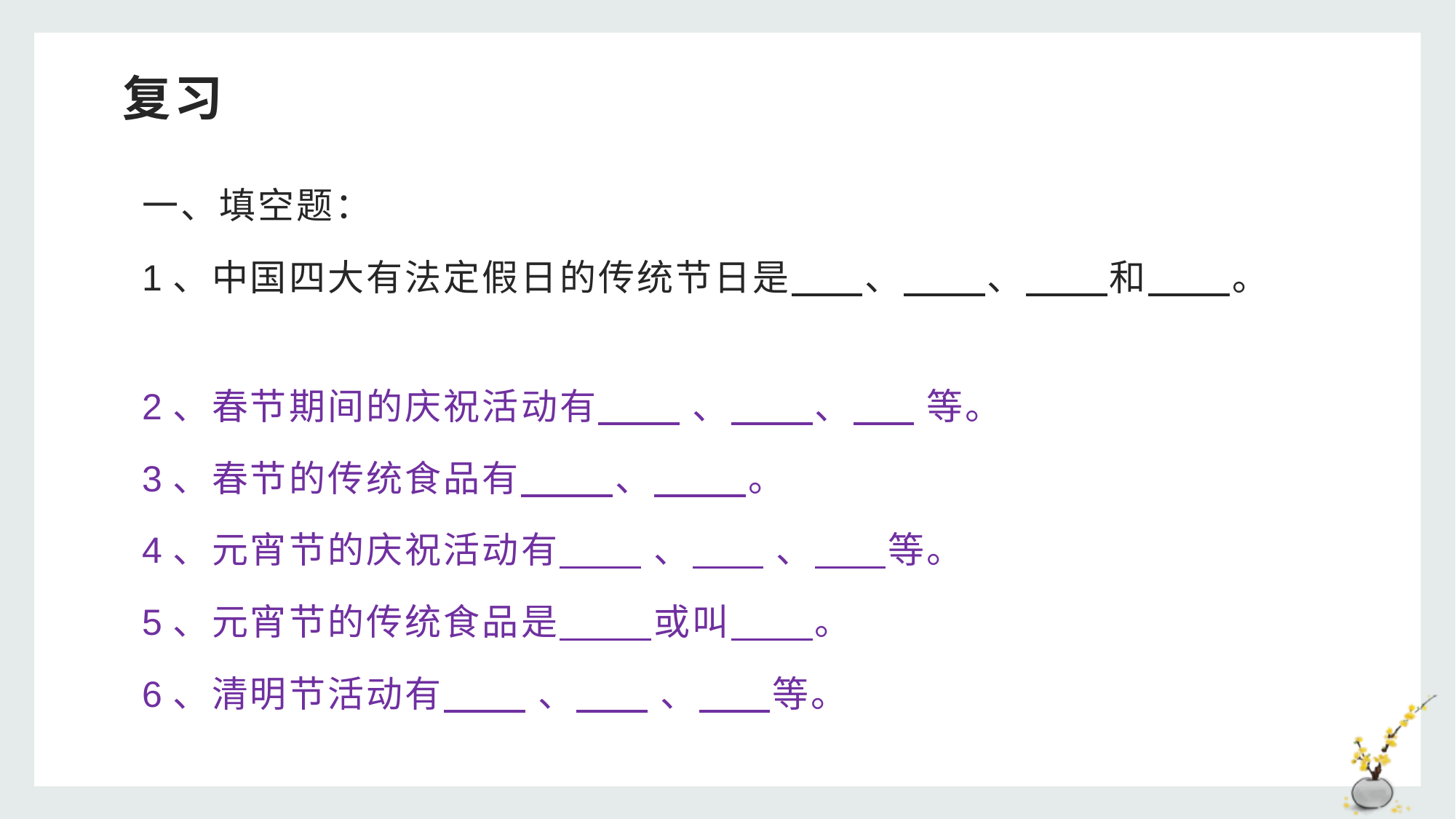

# 复习
一、填空题：
1、中国四大有法定假日的传统节日是       、        、        和        。
2、春节期间的庆祝活动有         、        、       等。
3、春节的传统食品有         、         。
4、元宵节的庆祝活动有         、        、       等。
5、元宵节的传统食品是         或叫        。
6、清明节活动有         、        、       等。